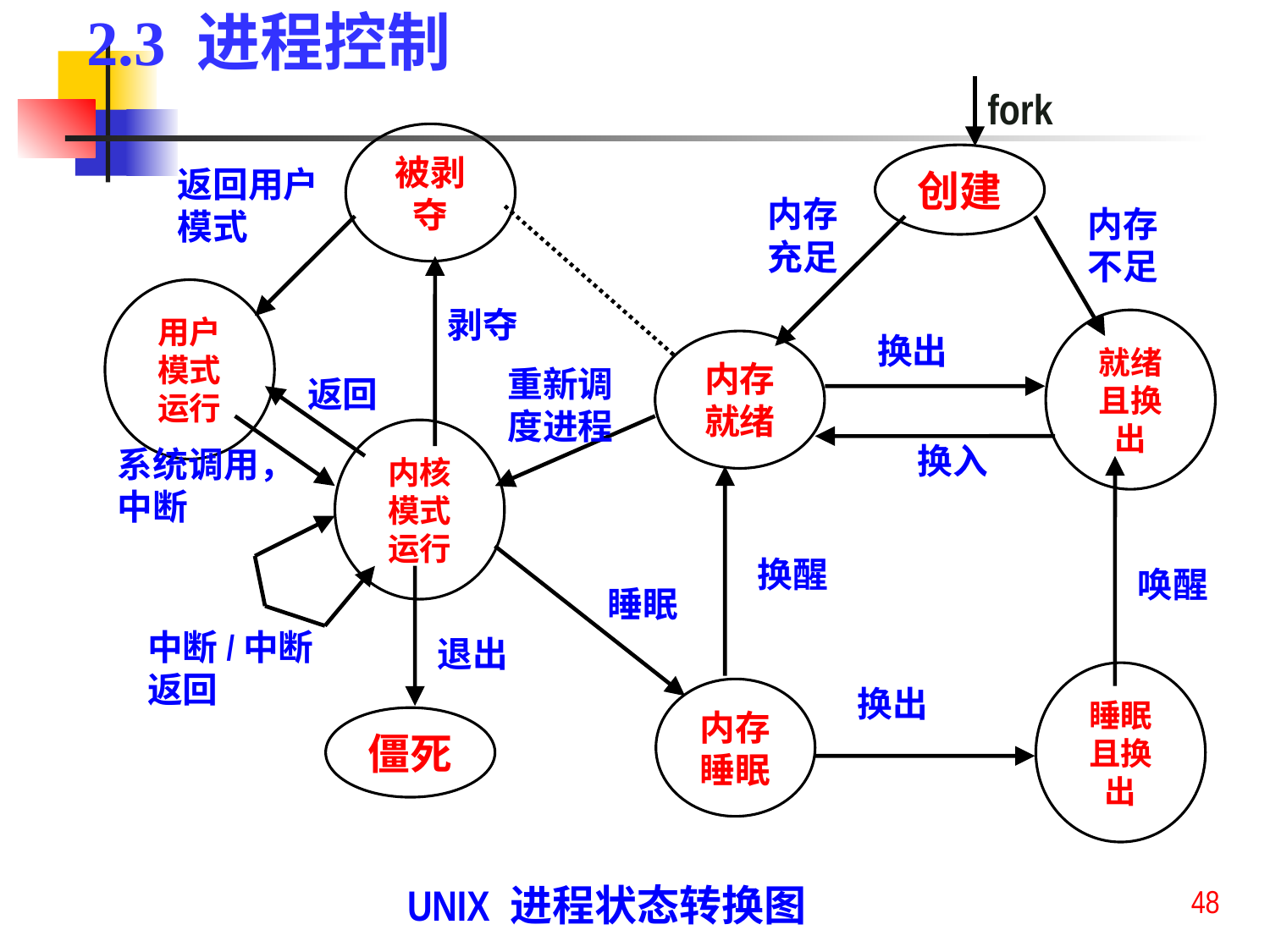

2.3 进程控制

fork
被剥夺
创建
返回用户模式
内存充足
内存不足

剥夺
用户模式运行
换出
内存就绪
就绪且换出
重新调度进程
返回

换入
系统调用，中断

内核模式运行

换醒

唤醒

睡眠

中断/中断返回
退出
换出
内存睡眠
睡眠且换出
僵死

UNIX 进程状态转换图
48